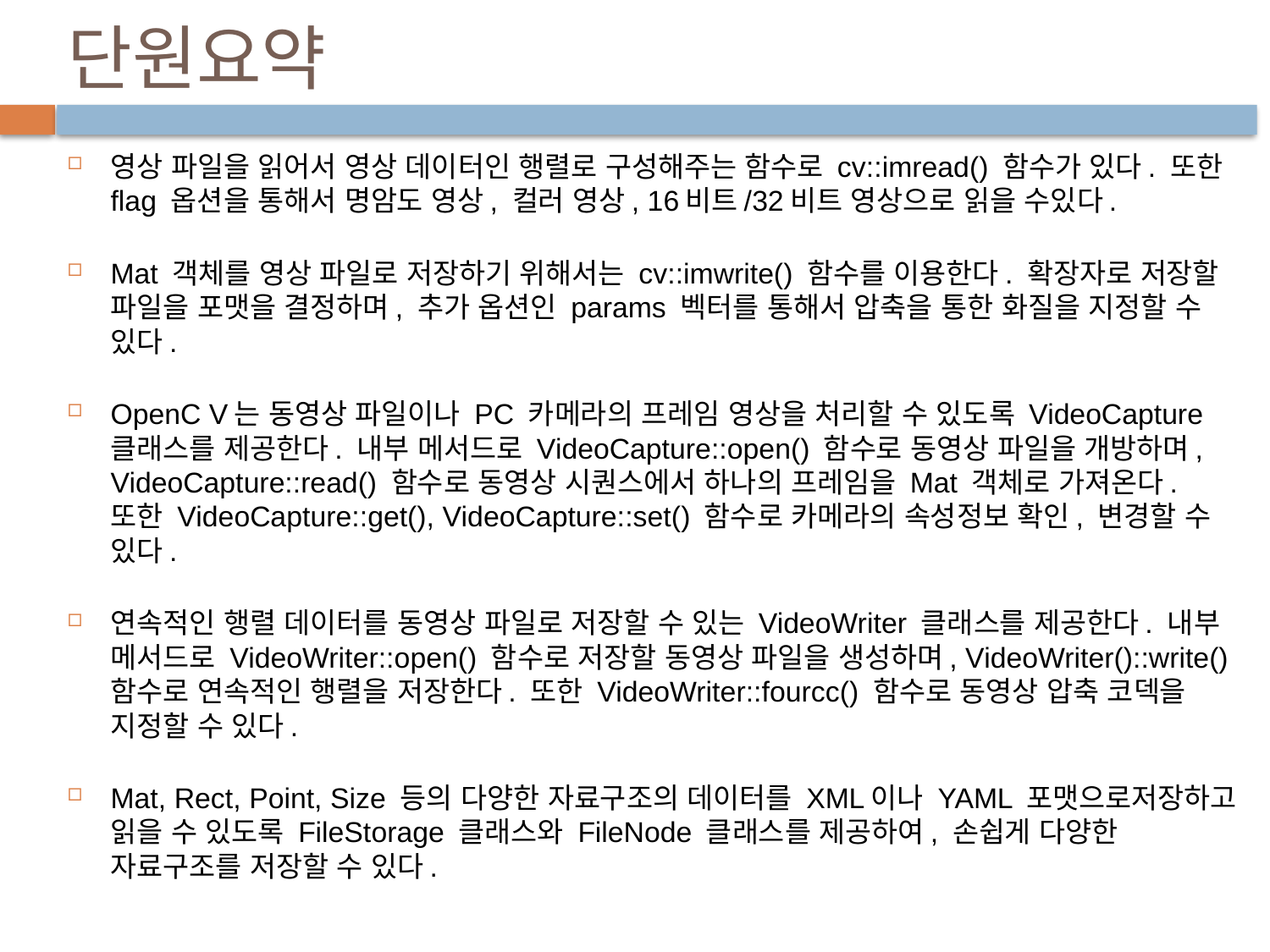

# 단원요약
영상 파일을 읽어서 영상 데이터인 행렬로 구성해주는 함수로 cv::imread() 함수가 있다. 또한 flag 옵션을 통해서 명암도 영상, 컬러 영상, 16비트/32비트 영상으로 읽을 수있다.
Mat 객체를 영상 파일로 저장하기 위해서는 cv::imwrite() 함수를 이용한다. 확장자로 저장할 파일을 포맷을 결정하며, 추가 옵션인 params 벡터를 통해서 압축을 통한 화질을 지정할 수 있다.
OpenC V는 동영상 파일이나 PC 카메라의 프레임 영상을 처리할 수 있도록 VideoCapture 클래스를 제공한다. 내부 메서드로 VideoCapture::open() 함수로 동영상 파일을 개방하며, VideoCapture::read() 함수로 동영상 시퀀스에서 하나의 프레임을 Mat 객체로 가져온다. 또한 VideoCapture::get(), VideoCapture::set() 함수로 카메라의 속성정보 확인, 변경할 수 있다.
연속적인 행렬 데이터를 동영상 파일로 저장할 수 있는 VideoWriter 클래스를 제공한다. 내부 메서드로 VideoWriter::open() 함수로 저장할 동영상 파일을 생성하며, VideoWriter()::write() 함수로 연속적인 행렬을 저장한다. 또한 VideoWriter::fourcc() 함수로 동영상 압축 코덱을 지정할 수 있다.
Mat, Rect, Point, Size 등의 다양한 자료구조의 데이터를 XML이나 YAML 포맷으로저장하고 읽을 수 있도록 FileStorage 클래스와 FileNode 클래스를 제공하여, 손쉽게 다양한 자료구조를 저장할 수 있다.